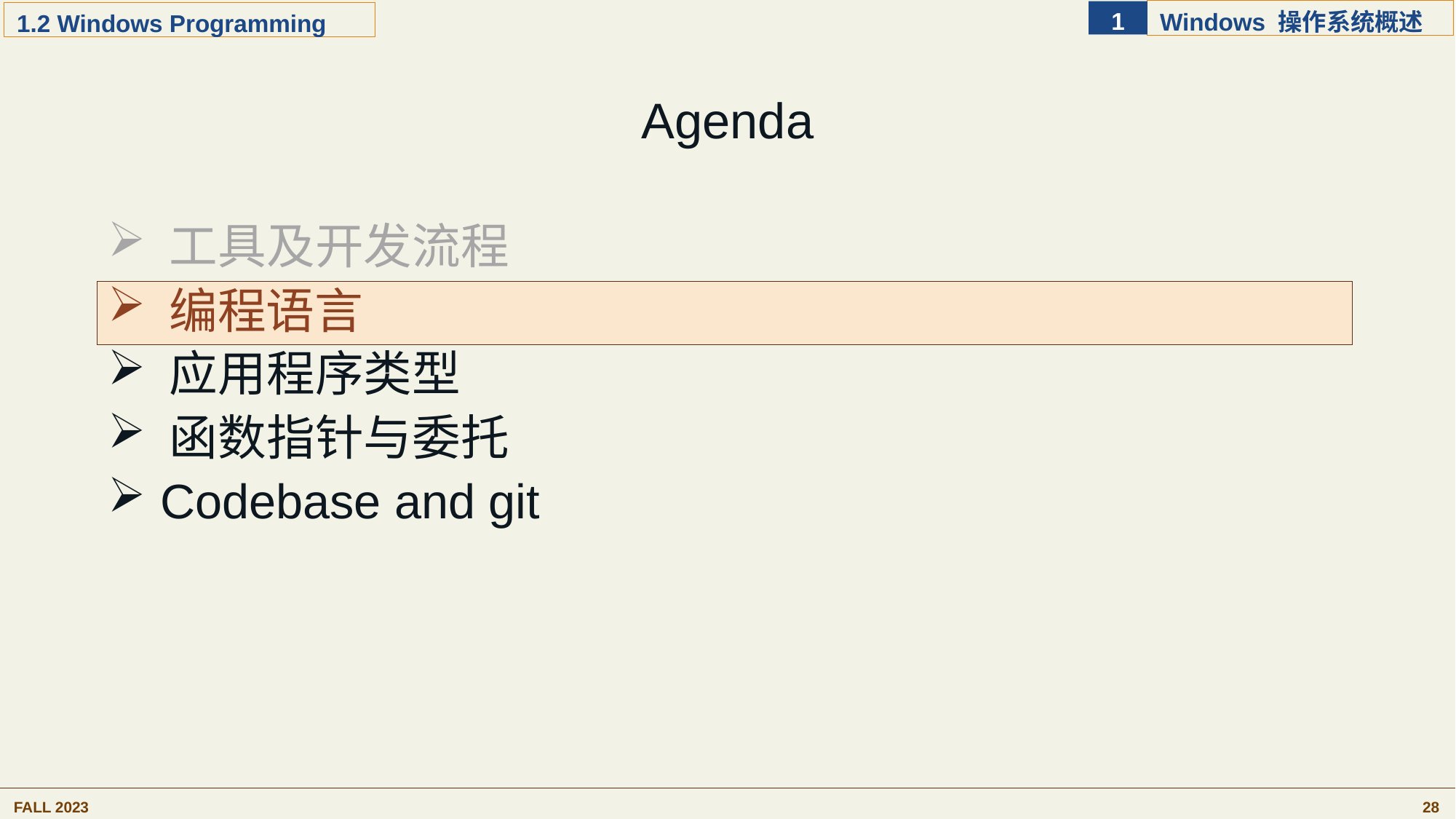

Agenda
 工具及开发流程
 编程语言
 应用程序类型
 函数指针与委托
 Codebase and git
 编程语言